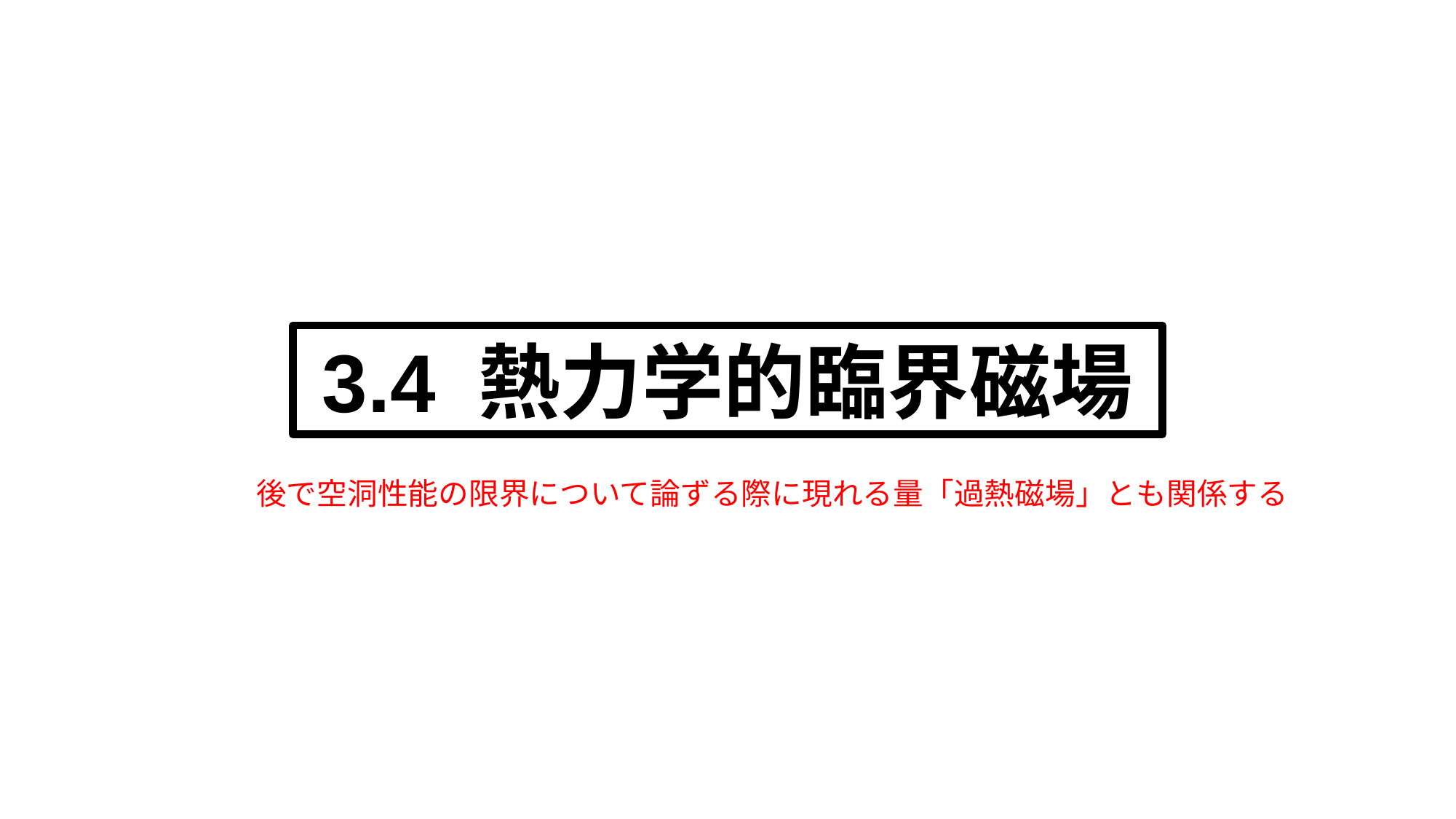

1-3.1までで
20分くらい
3.2: 10分
3.3:
問題含めて
5分くらい
3.4 熱力学的臨界磁場
3.4:
5分
+問題2-3分
後で空洞性能の限界について論ずる際に現れる量「過熱磁場」とも関係する